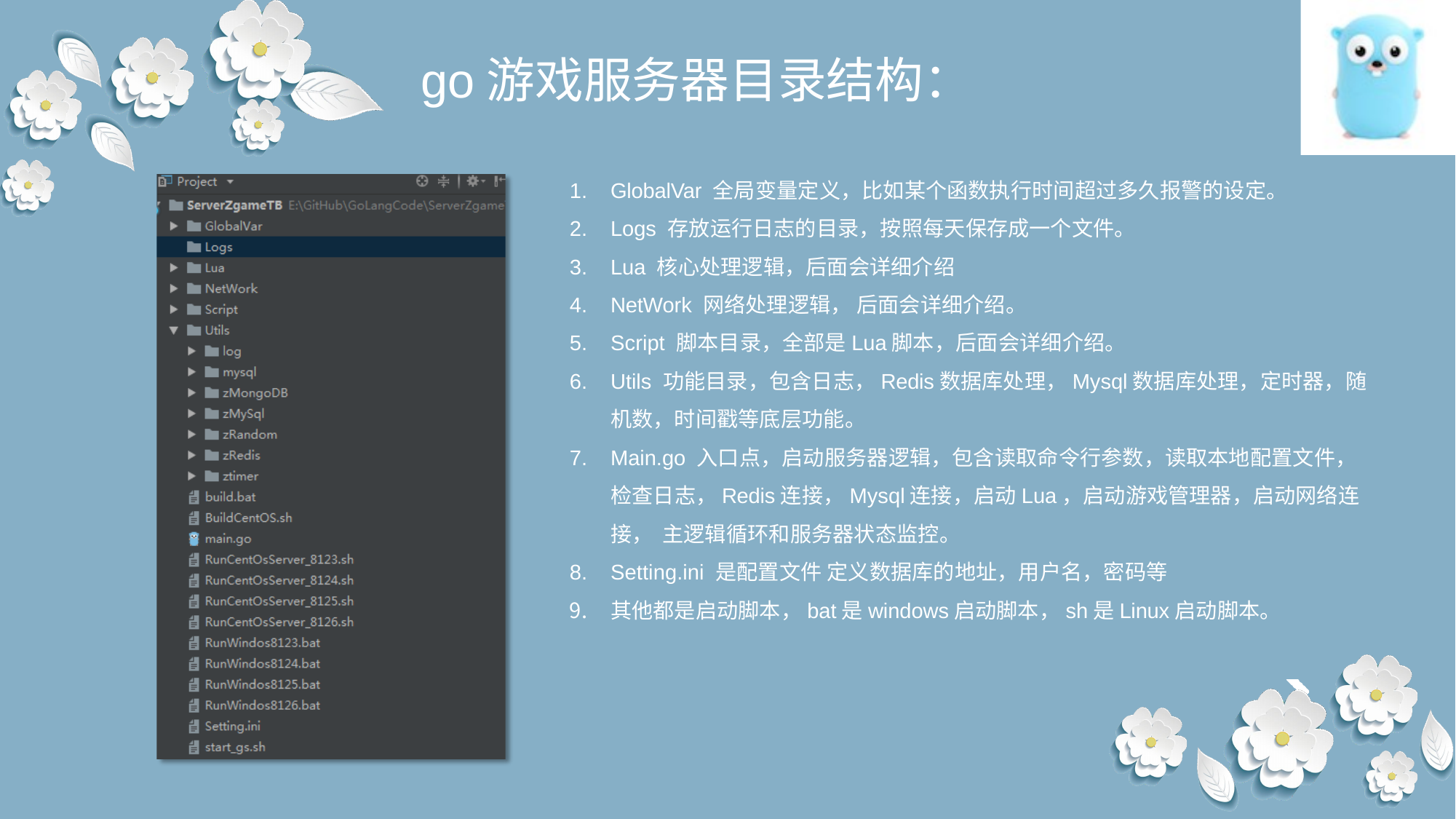

# go游戏服务器目录结构：

GlobalVar 全局变量定义，比如某个函数执行时间超过多久报警的设定。
Logs 存放运行日志的目录，按照每天保存成一个文件。
Lua 核心处理逻辑，后面会详细介绍
NetWork 网络处理逻辑， 后面会详细介绍。
Script 脚本目录，全部是Lua脚本，后面会详细介绍。
Utils 功能目录，包含日志，Redis数据库处理，Mysql数据库处理，定时器，随
机数，时间戳等底层功能。
Main.go 入口点，启动服务器逻辑，包含读取命令行参数，读取本地配置文件，  检查日志，Redis连接，Mysql连接，启动Lua，启动游戏管理器，启动网络连接，  主逻辑循环和服务器状态监控。
Setting.ini 是配置文件 定义数据库的地址，用户名，密码等
其他都是启动脚本，bat是windows启动脚本，sh是Linux启动脚本。